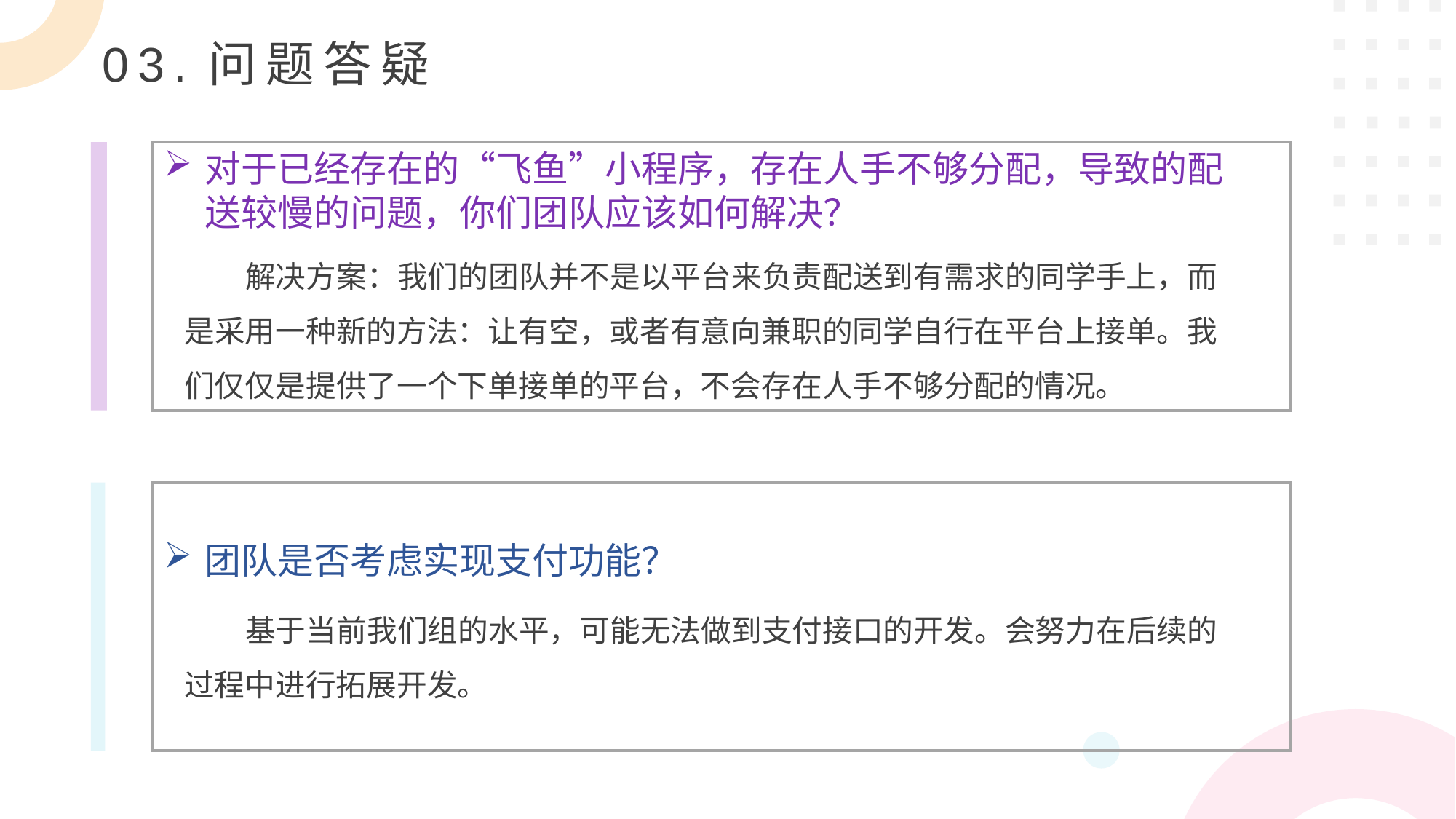

03.问题答疑
对于已经存在的“飞鱼”小程序，存在人手不够分配，导致的配送较慢的问题，你们团队应该如何解决？

        解决方案：我们的团队并不是以平台来负责配送到有需求的同学手上，而是采用一种新的方法：让有空，或者有意向兼职的同学自行在平台上接单。我们仅仅是提供了一个下单接单的平台，不会存在人手不够分配的情况。

团队是否考虑实现支付功能？
        基于当前我们组的水平，可能无法做到支付接口的开发。会努力在后续的过程中进行拓展开发。